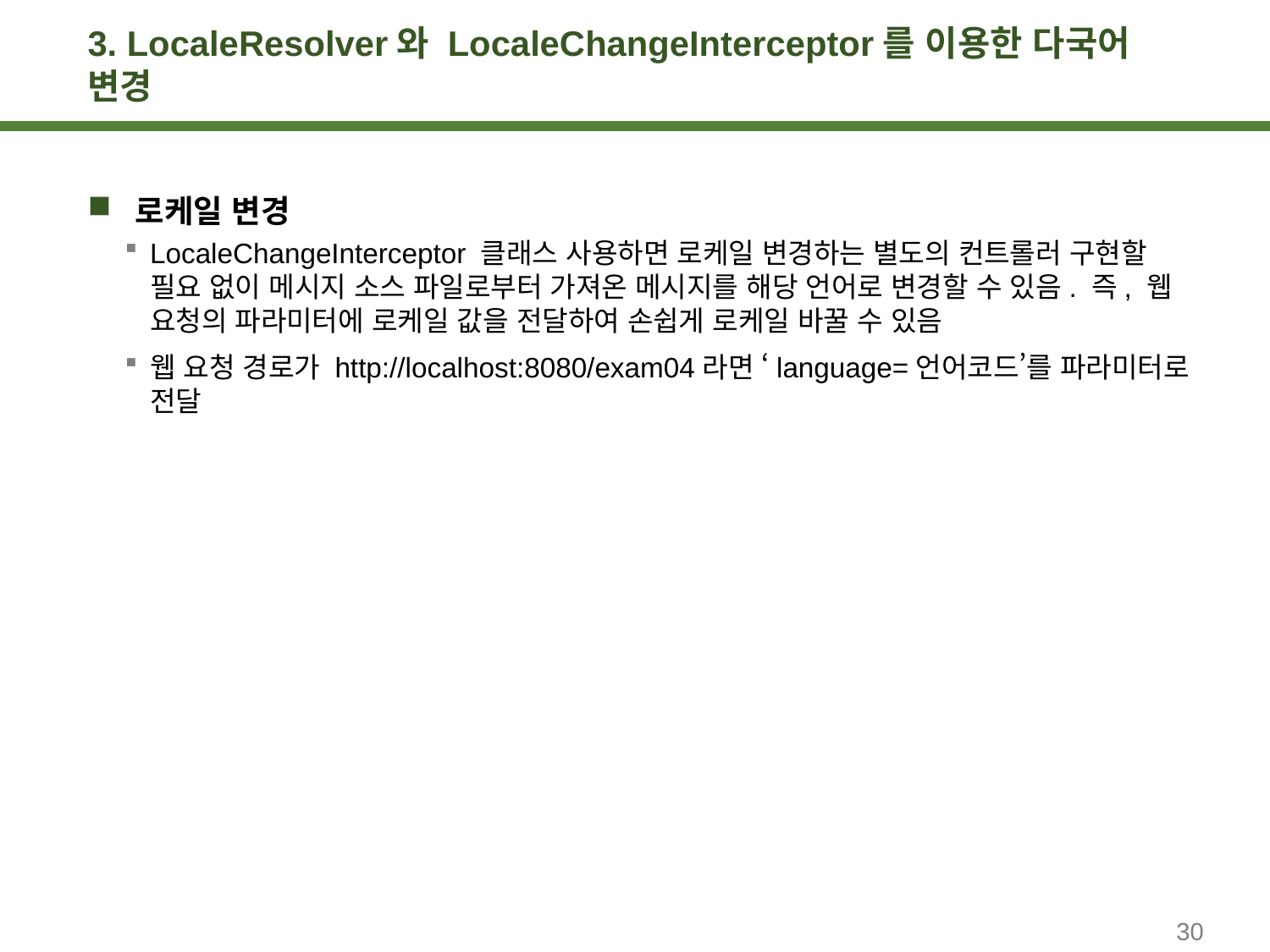

# 3. LocaleResolver와 LocaleChangeInterceptor를 이용한 다국어 변경
로케일 변경
LocaleChangeInterceptor 클래스 사용하면 로케일 변경하는 별도의 컨트롤러 구현할 필요 없이 메시지 소스 파일로부터 가져온 메시지를 해당 언어로 변경할 수 있음. 즉, 웹 요청의 파라미터에 로케일 값을 전달하여 손쉽게 로케일 바꿀 수 있음
웹 요청 경로가 http://localhost:8080/exam04라면 ‘language=언어코드’를 파라미터로 전달